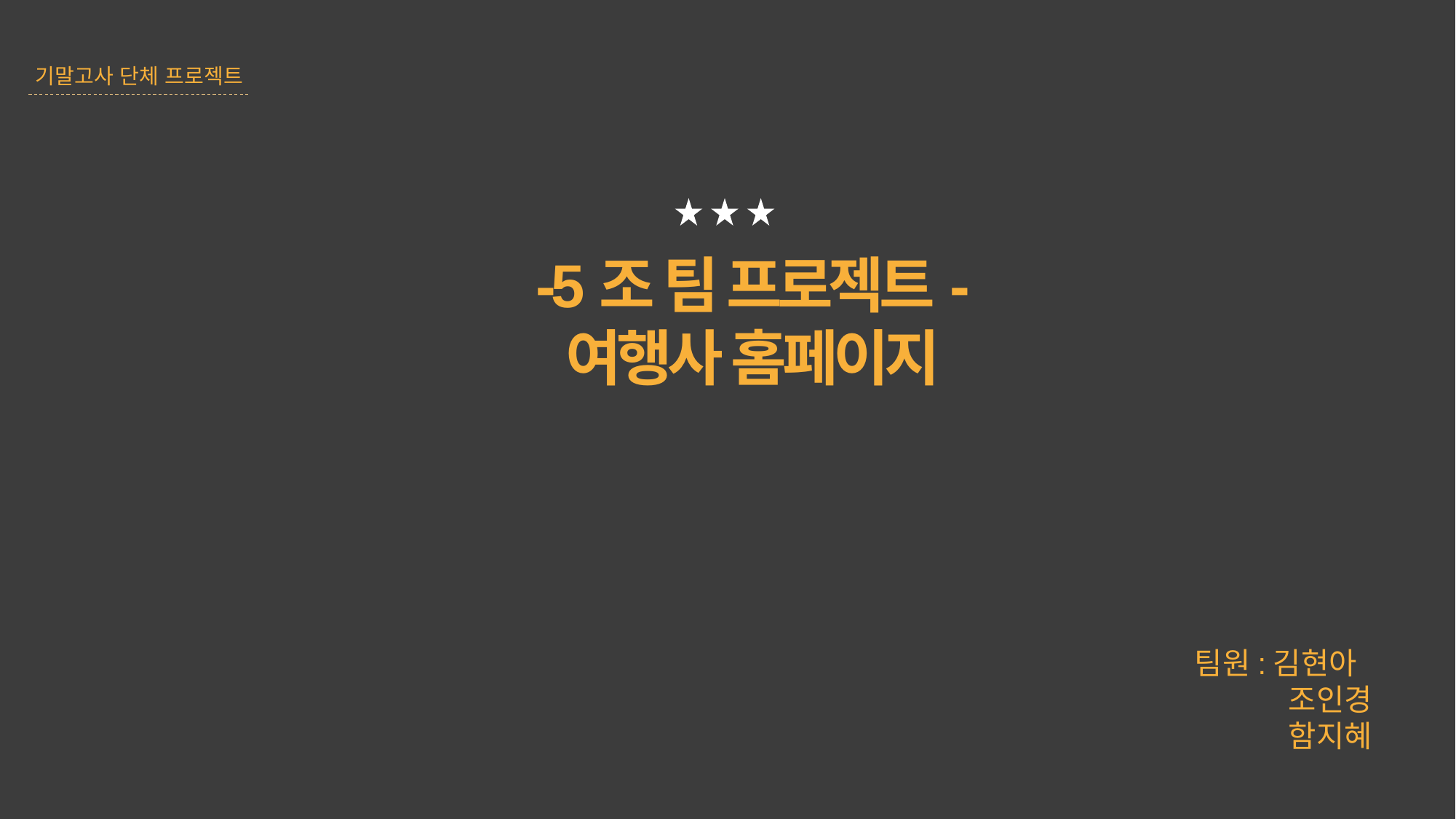

기말고사 단체 프로젝트

-5조 팀 프로젝트-
여행사 홈페이지
팀원:김현아
	조인경
	함지혜